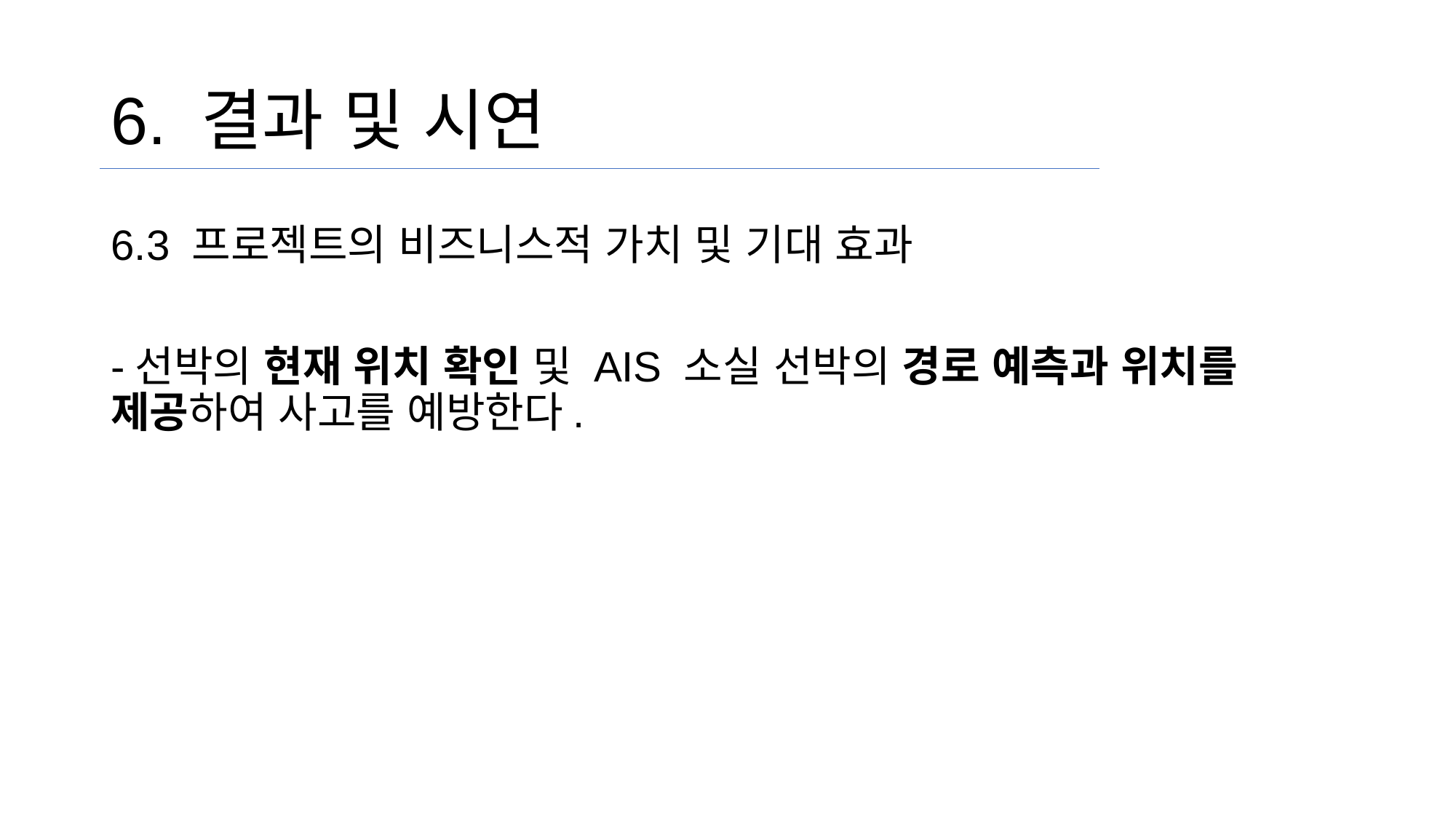

# 6. 결과 및 시연
6.3 프로젝트의 비즈니스적 가치 및 기대 효과

-선박의 현재 위치 확인 및 AIS 소실 선박의 경로 예측과 위치를 제공하여 사고를 예방한다.